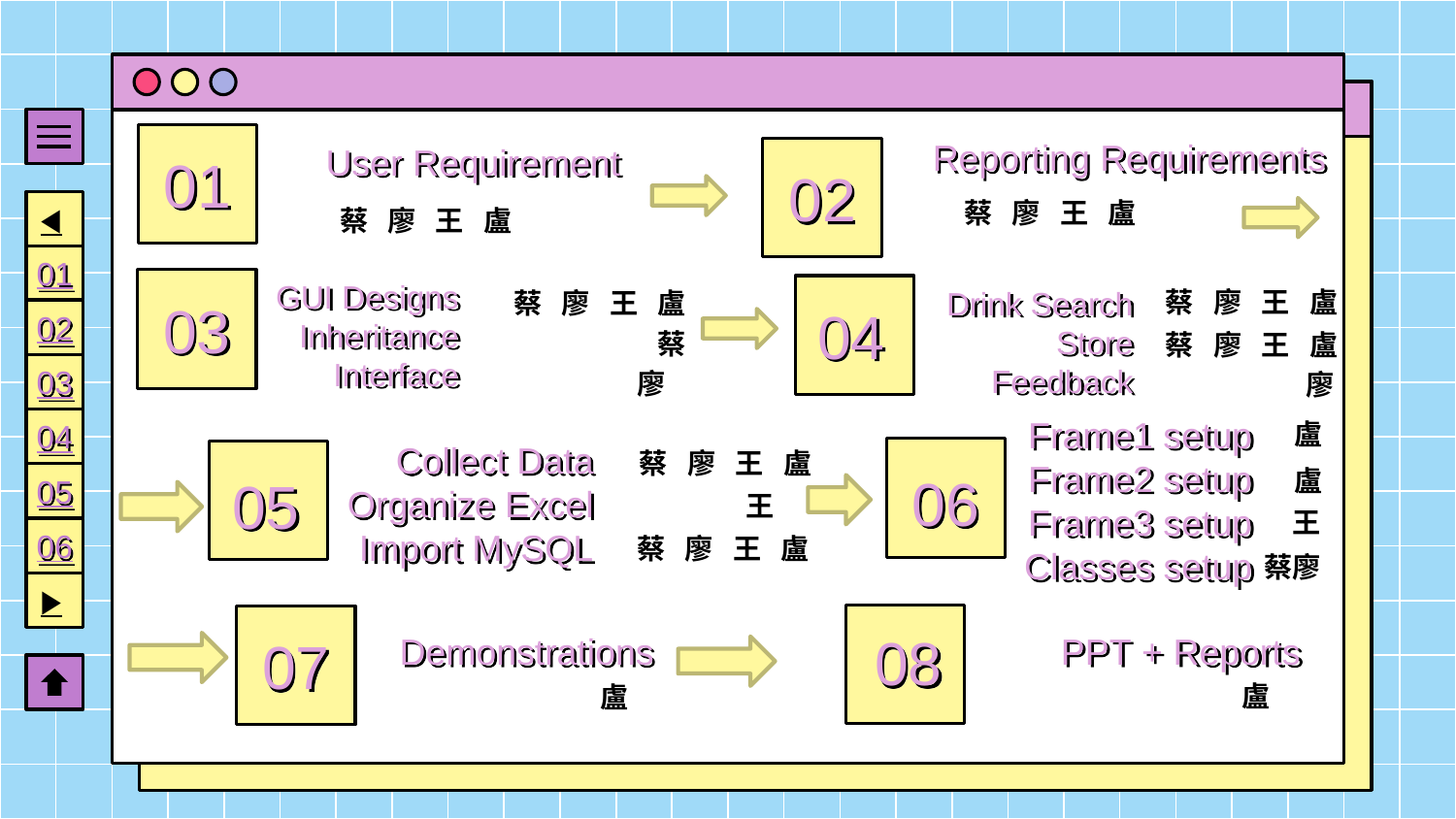

◀

01

02

03

04

05

06
▶

Reporting Requirements
# User Requirement

01
02

蔡   廖   王   盧
蔡   廖   王   盧

蔡   廖   王   盧
蔡   廖   王   盧

03
04
GUI Designs
Inheritance
Interface

蔡
蔡   廖   王   盧
Drink Search
Store
Feedback
   廖
廖
盧
蔡   廖   王   盧

盧
06
05
王

王
Collect Data
Organize Excel
Import MySQL

Frame1 setup
Frame2 setup
Frame3 setup
Classes setup

蔡   廖   王   盧
蔡廖

Demonstrations
PPT + Reports
08
07

盧
盧